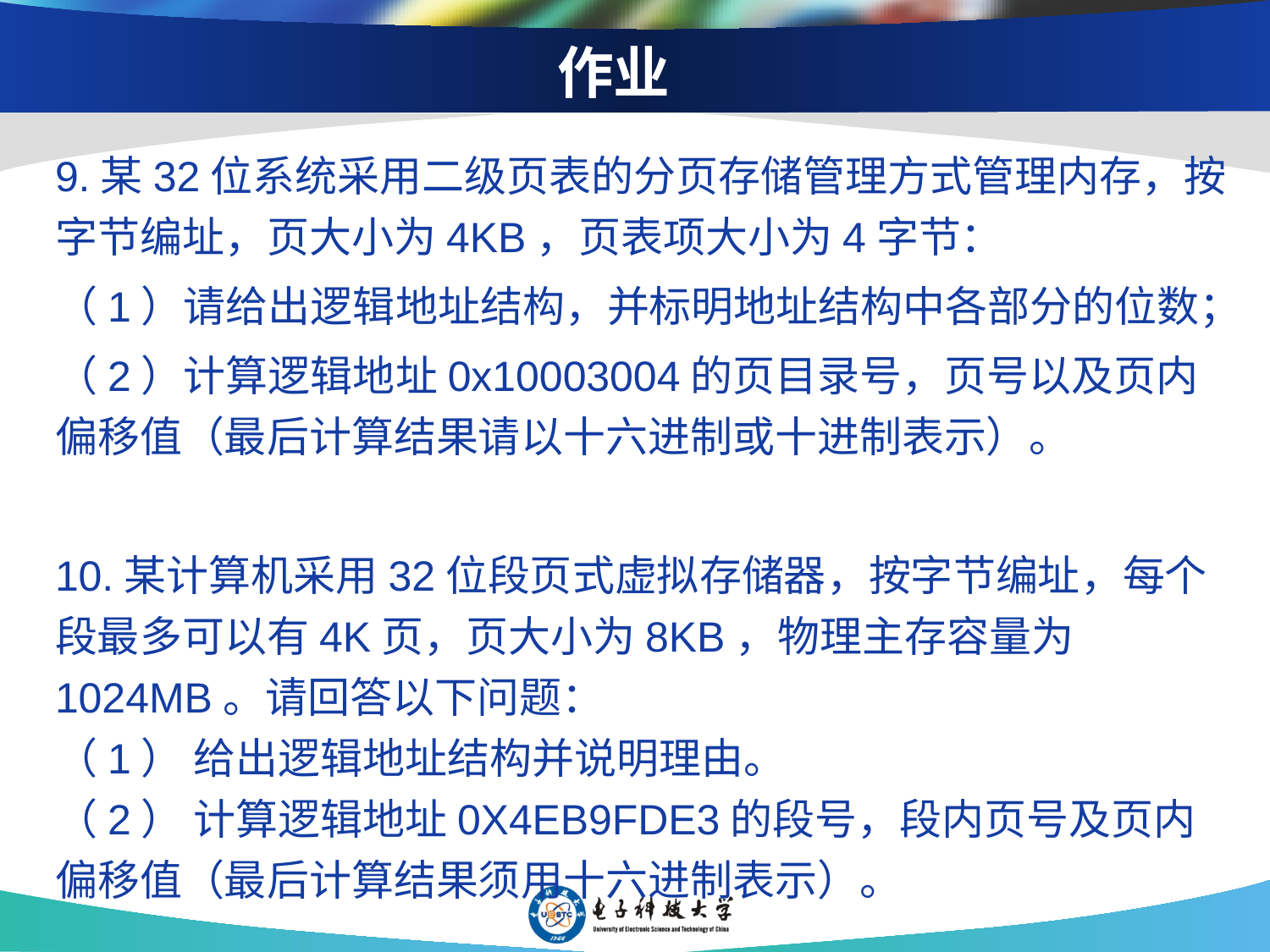

# 作业
9.某32位系统采用二级页表的分页存储管理方式管理内存，按字节编址，页大小为4KB，页表项大小为4字节：
（1）请给出逻辑地址结构，并标明地址结构中各部分的位数；
（2）计算逻辑地址0x10003004的页目录号，页号以及页内偏移值（最后计算结果请以十六进制或十进制表示）。

10.某计算机采用32位段页式虚拟存储器，按字节编址，每个段最多可以有4K页，页大小为8KB，物理主存容量为1024MB。请回答以下问题： 
（1） 给出逻辑地址结构并说明理由。
（2） 计算逻辑地址0X4EB9FDE3的段号，段内页号及页内偏移值（最后计算结果须用十六进制表示）。